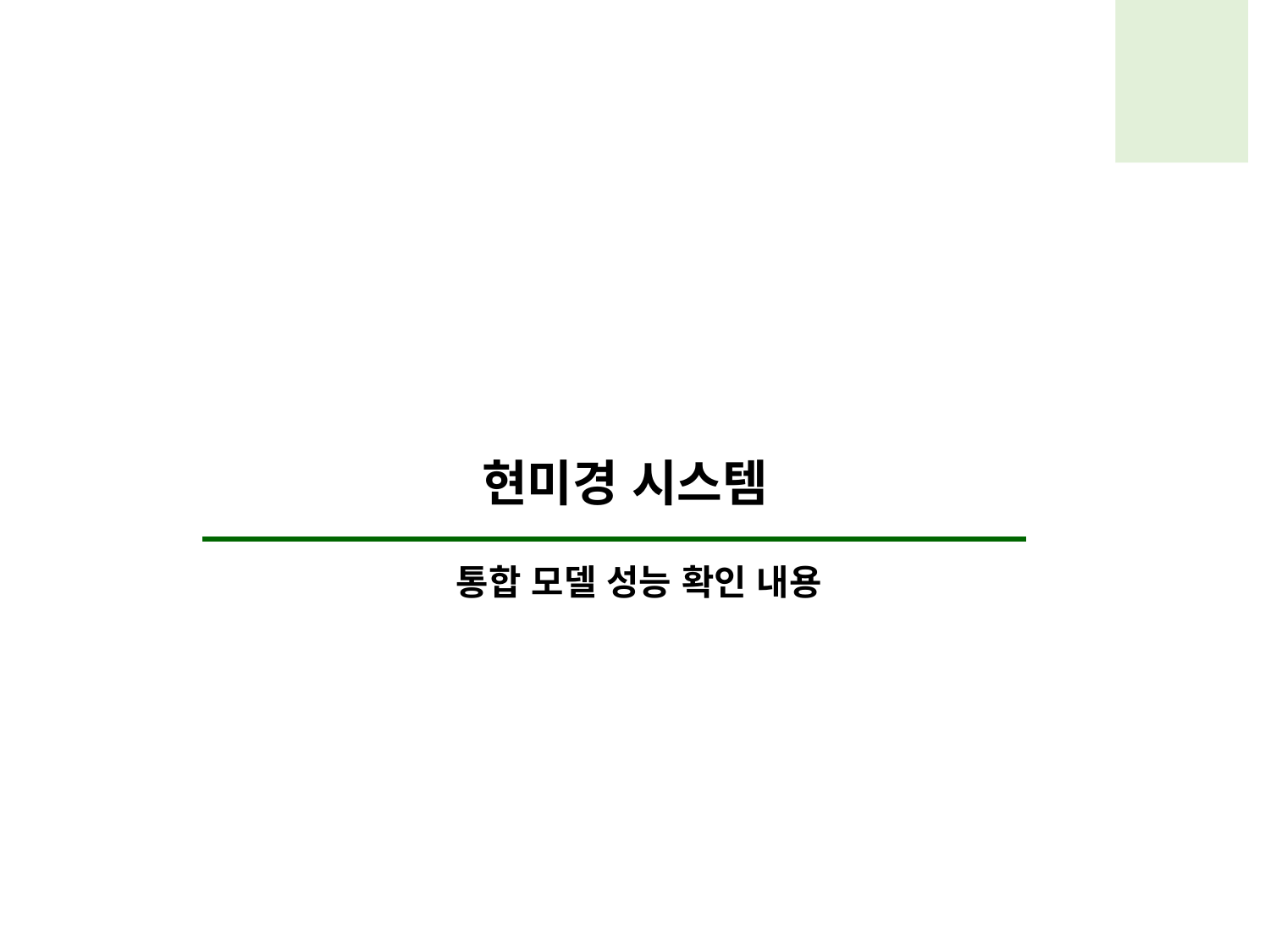

현미경 시스템
통합 모델 성능 확인 내용